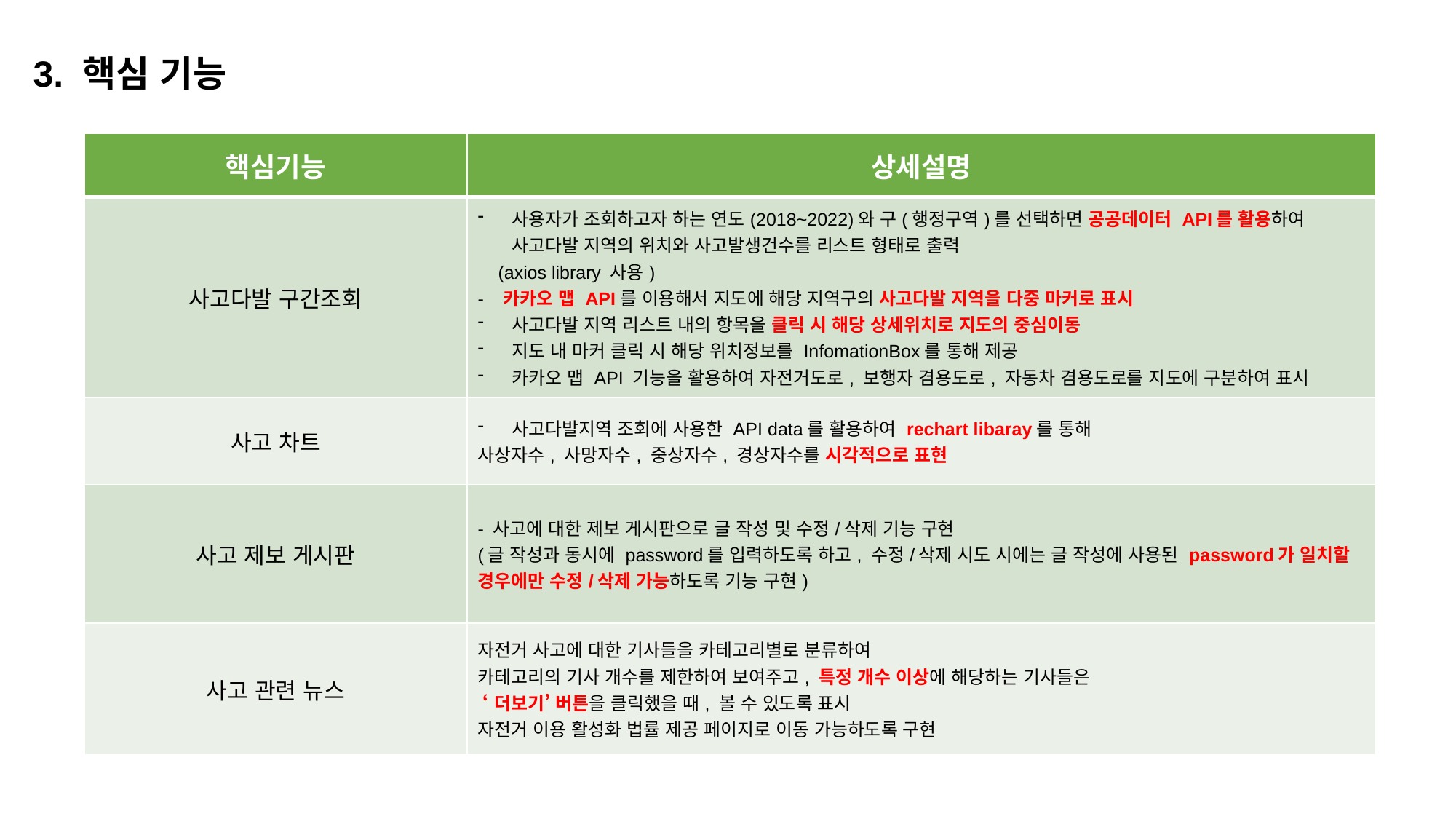

3. 핵심 기능
| 핵심기능 | 상세설명 |
| --- | --- |
| 사고다발 구간조회 | 사용자가 조회하고자 하는 연도(2018~2022)와 구(행정구역)를 선택하면 공공데이터 API를 활용하여 사고다발 지역의 위치와 사고발생건수를 리스트 형태로 출력 (axios library 사용) - 카카오 맵 API를 이용해서 지도에 해당 지역구의 사고다발 지역을 다중 마커로 표시 사고다발 지역 리스트 내의 항목을 클릭 시 해당 상세위치로 지도의 중심이동 지도 내 마커 클릭 시 해당 위치정보를 InfomationBox를 통해 제공 카카오 맵 API 기능을 활용하여 자전거도로, 보행자 겸용도로, 자동차 겸용도로를 지도에 구분하여 표시 |
| 사고 차트 | 사고다발지역 조회에 사용한 API data를 활용하여 rechart libaray를 통해 사상자수, 사망자수, 중상자수, 경상자수를 시각적으로 표현 |
| 사고 제보 게시판 | - 사고에 대한 제보 게시판으로 글 작성 및 수정/삭제 기능 구현 (글 작성과 동시에 password를 입력하도록 하고, 수정/삭제 시도 시에는 글 작성에 사용된 password가 일치할 경우에만 수정/삭제 가능하도록 기능 구현) |
| 사고 관련 뉴스 | 자전거 사고에 대한 기사들을 카테고리별로 분류하여 카테고리의 기사 개수를 제한하여 보여주고, 특정 개수 이상에 해당하는 기사들은 ‘더보기’ 버튼을 클릭했을 때, 볼 수 있도록 표시 자전거 이용 활성화 법률 제공 페이지로 이동 가능하도록 구현 |